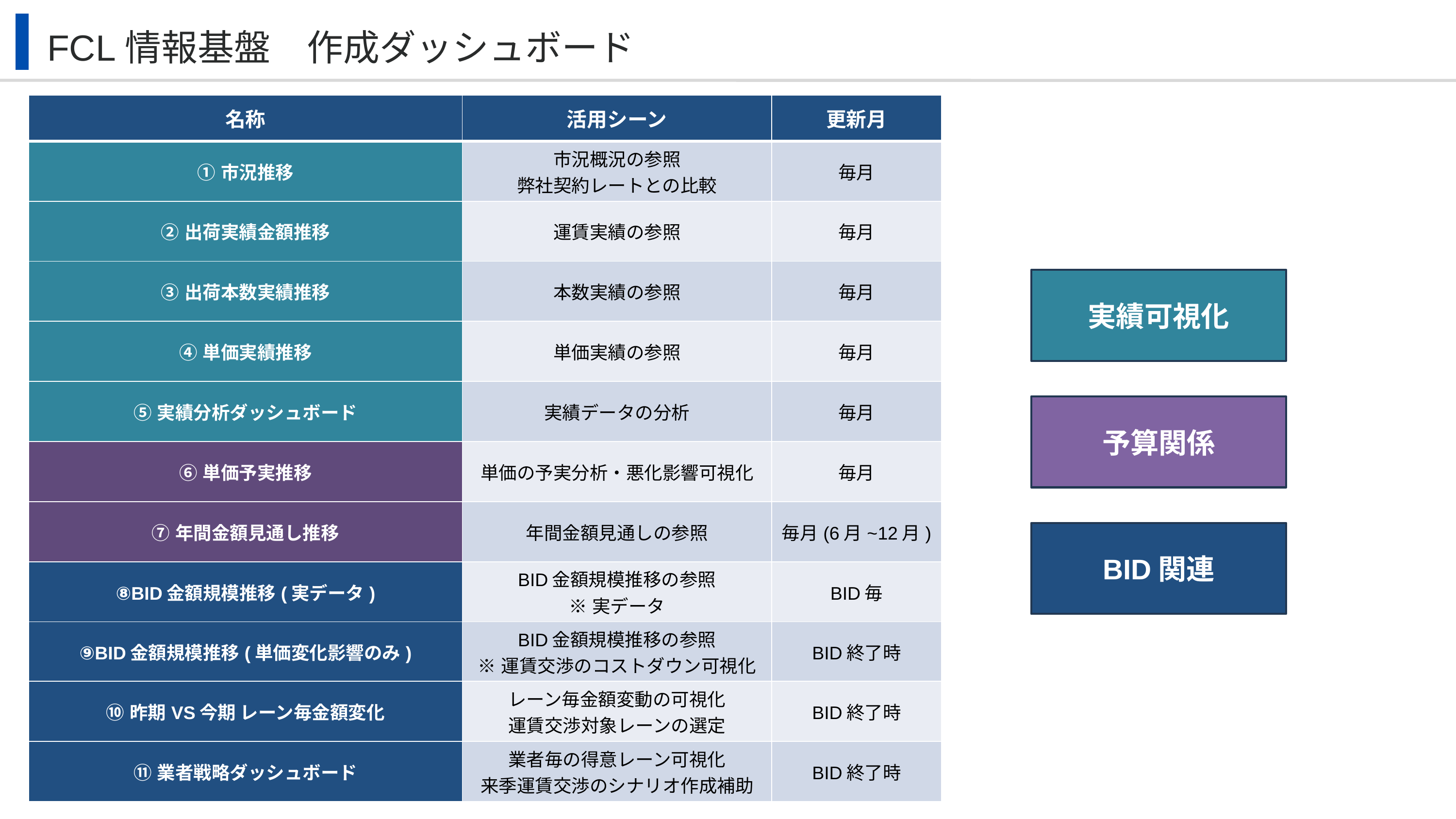

FCL情報基盤　作成ダッシュボード

| 名称 | 活用シーン | 更新月 |
| --- | --- | --- |
| ①市況推移 | 市況概況の参照 弊社契約レートとの比較 | 毎月 |
| ②出荷実績金額推移 | 運賃実績の参照 | 毎月 |
| ③出荷本数実績推移 | 本数実績の参照 | 毎月 |
| ④単価実績推移 | 単価実績の参照 | 毎月 |
| ⑤実績分析ダッシュボード | 実績データの分析 | 毎月 |
| ⑥単価予実推移 | 単価の予実分析・悪化影響可視化 | 毎月 |
| ⑦年間金額見通し推移 | 年間金額見通しの参照 | 毎月(6月~12月) |
| ⑧BID金額規模推移(実データ) | BID金額規模推移の参照 ※実データ | BID毎 |
| ⑨BID金額規模推移(単価変化影響のみ) | BID金額規模推移の参照 ※運賃交渉のコストダウン可視化 | BID終了時 |
| ⑩昨期VS今期 レーン毎金額変化 | レーン毎金額変動の可視化 運賃交渉対象レーンの選定 | BID終了時 |
| ⑪業者戦略ダッシュボード | 業者毎の得意レーン可視化 来季運賃交渉のシナリオ作成補助 | BID終了時 |
実績可視化
予算関係
BID関連